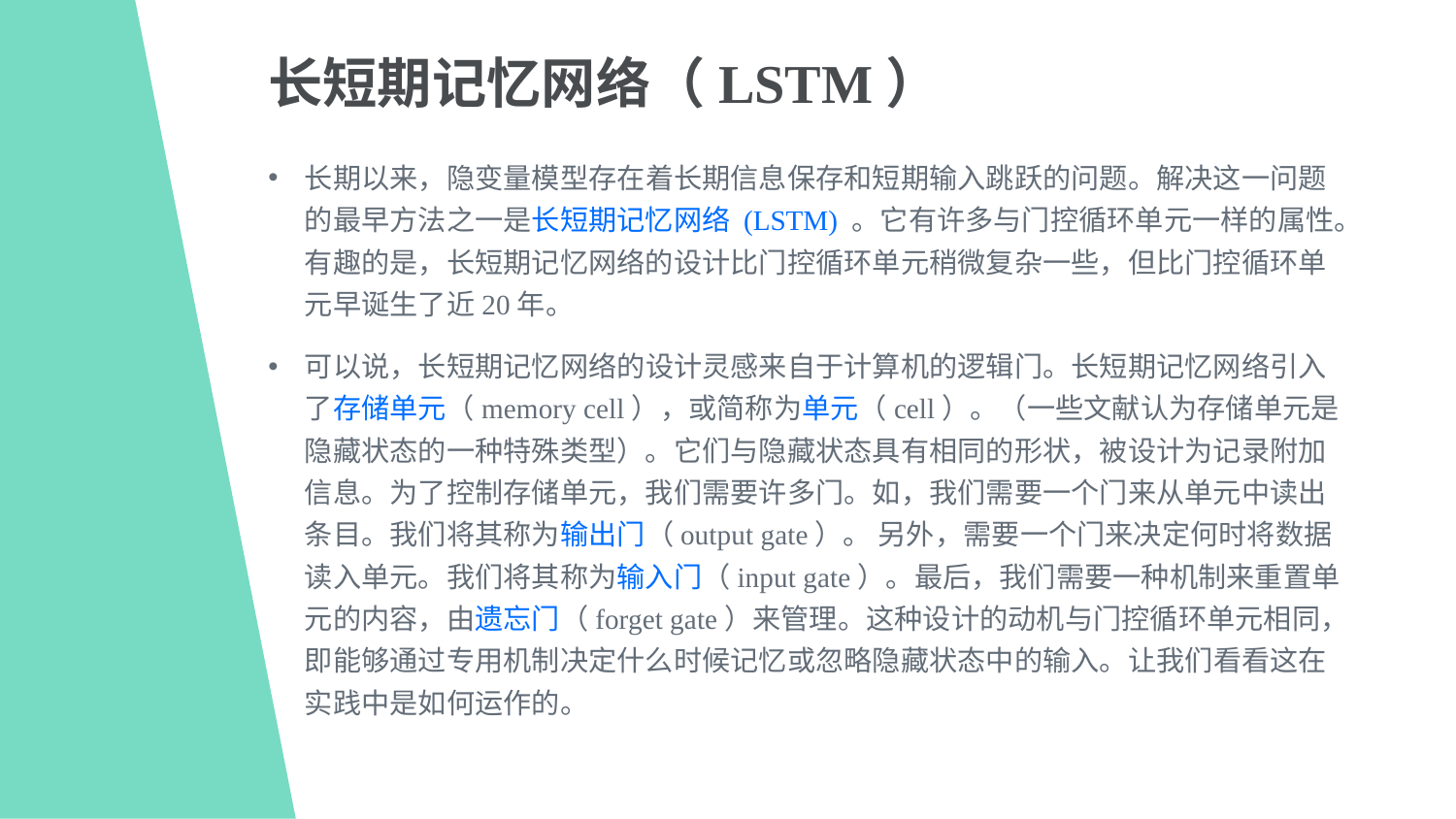

长短期记忆网络（LSTM）
长期以来，隐变量模型存在着长期信息保存和短期输入跳跃的问题。解决这一问题的最早方法之一是长短期记忆网络 (LSTM) 。它有许多与门控循环单元一样的属性。有趣的是，长短期记忆网络的设计比门控循环单元稍微复杂一些，但比门控循环单元早诞生了近20年。
可以说，长短期记忆网络的设计灵感来自于计算机的逻辑门。长短期记忆网络引入了存储单元（memory cell），或简称为单元（cell）。（一些文献认为存储单元是隐藏状态的一种特殊类型）。它们与隐藏状态具有相同的形状，被设计为记录附加信息。为了控制存储单元，我们需要许多门。如，我们需要一个门来从单元中读出条目。我们将其称为输出门（output gate）。 另外，需要一个门来决定何时将数据读入单元。我们将其称为输入门（input gate）。最后，我们需要一种机制来重置单元的内容，由遗忘门（forget gate）来管理。这种设计的动机与门控循环单元相同，即能够通过专用机制决定什么时候记忆或忽略隐藏状态中的输入。让我们看看这在实践中是如何运作的。